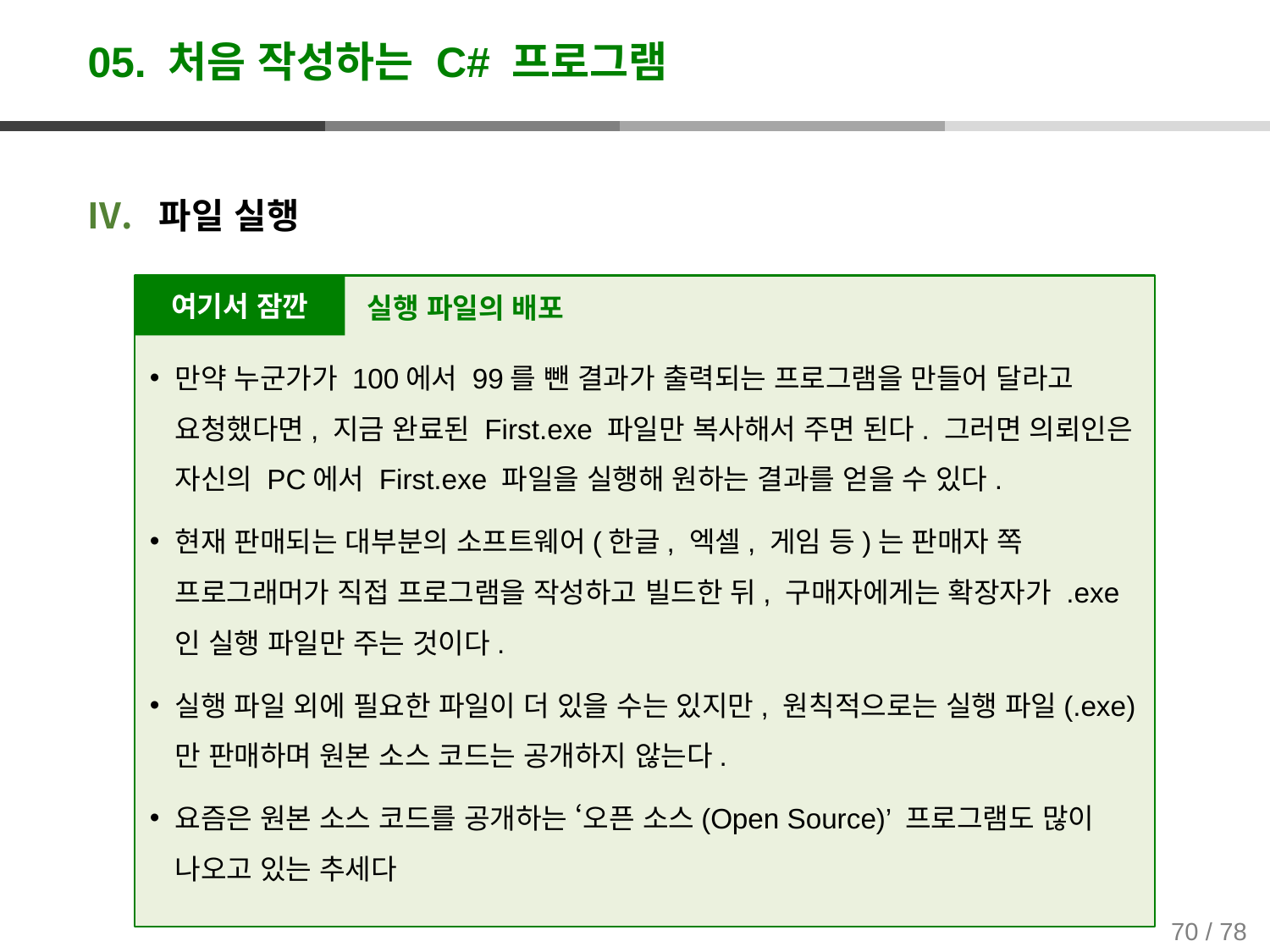

# 05. 처음 작성하는 C# 프로그램
파일 실행

만약 누군가가 100에서 99를 뺀 결과가 출력되는 프로그램을 만들어 달라고 요청했다면, 지금 완료된 First.exe 파일만 복사해서 주면 된다. 그러면 의뢰인은 자신의 PC에서 First.exe 파일을 실행해 원하는 결과를 얻을 수 있다.
현재 판매되는 대부분의 소프트웨어(한글, 엑셀, 게임 등)는 판매자 쪽 프로그래머가 직접 프로그램을 작성하고 빌드한 뒤, 구매자에게는 확장자가 .exe인 실행 파일만 주는 것이다.
실행 파일 외에 필요한 파일이 더 있을 수는 있지만, 원칙적으로는 실행 파일(.exe)만 판매하며 원본 소스 코드는 공개하지 않는다.
요즘은 원본 소스 코드를 공개하는 ‘오픈 소스(Open Source)’ 프로그램도 많이 나오고 있는 추세다

여기서 잠깐
실행 파일의 배포